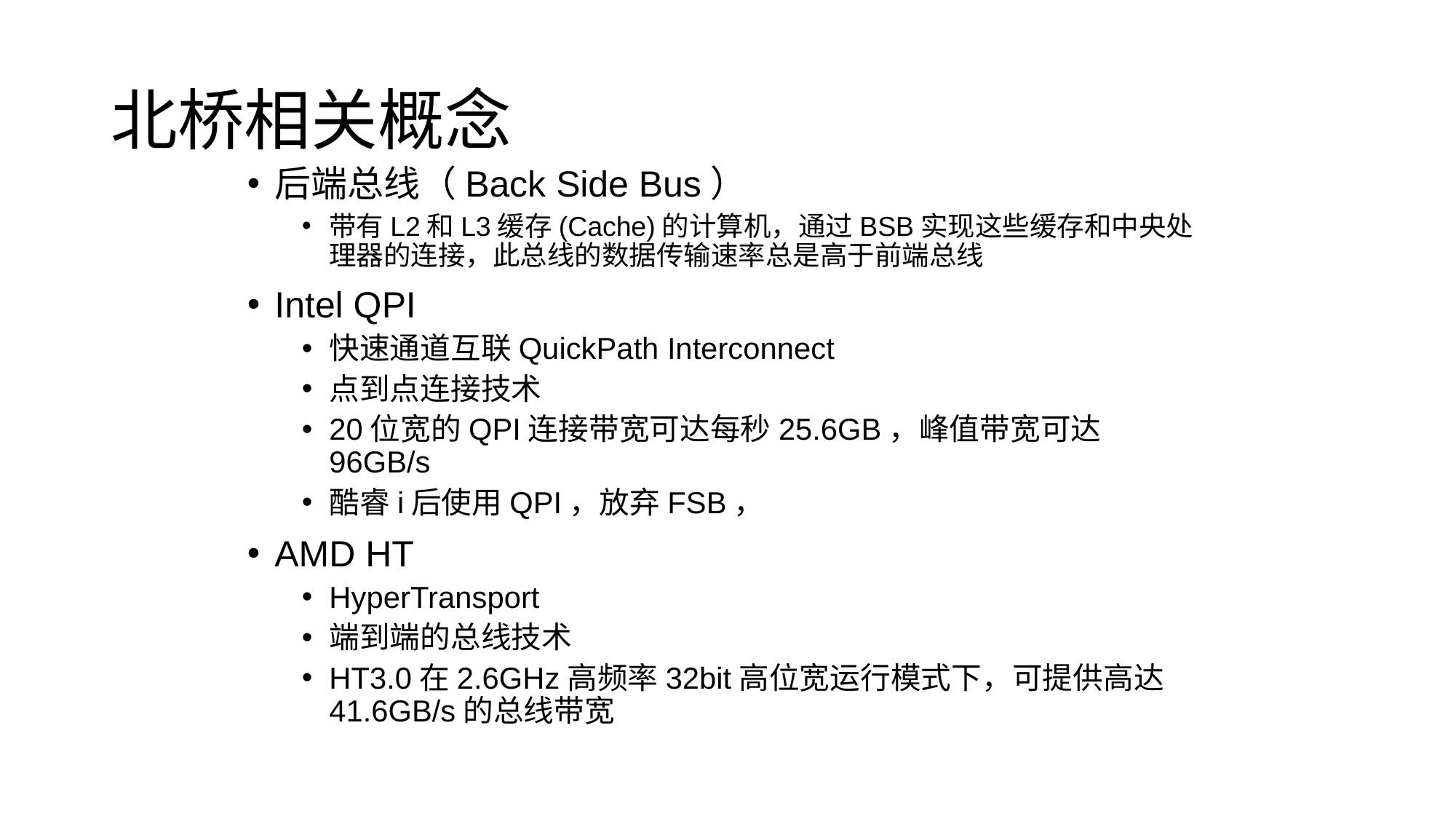

# 北桥相关概念
后端总线（Back Side Bus）
带有L2和L3缓存(Cache)的计算机，通过BSB实现这些缓存和中央处理器的连接，此总线的数据传输速率总是高于前端总线
Intel QPI
快速通道互联QuickPath Interconnect
点到点连接技术
20位宽的QPI连接带宽可达每秒25.6GB，峰值带宽可达96GB/s
酷睿i后使用QPI，放弃FSB，
AMD HT
HyperTransport
端到端的总线技术
HT3.0在2.6GHz高频率32bit高位宽运行模式下，可提供高达41.6GB/s的总线带宽